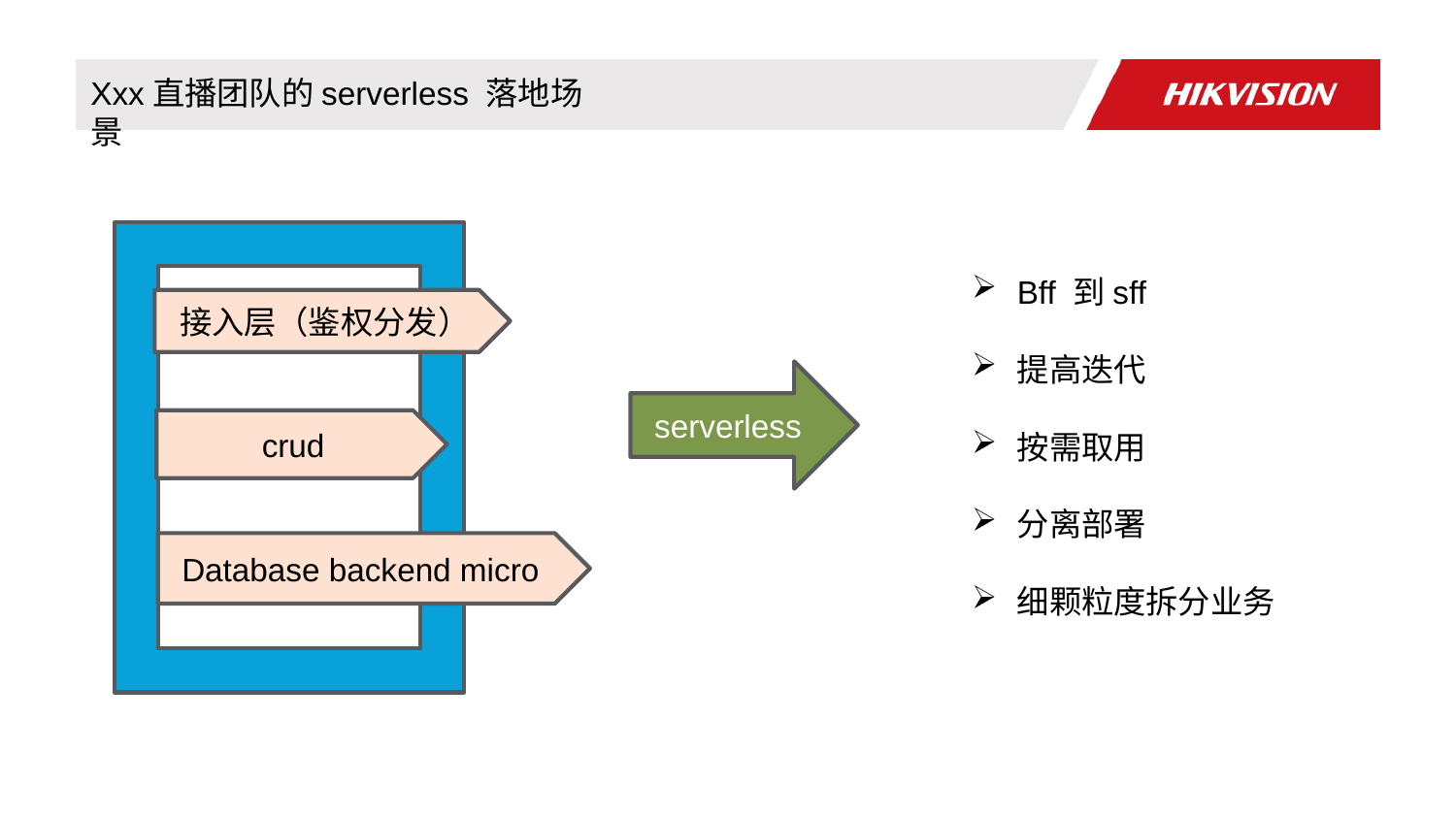

Xxx直播团队的serverless 落地场景

Bff 到sff
提高迭代
按需取用
分离部署
细颗粒度拆分业务
接入层（鉴权分发）
serverless
crud
Database backend micro